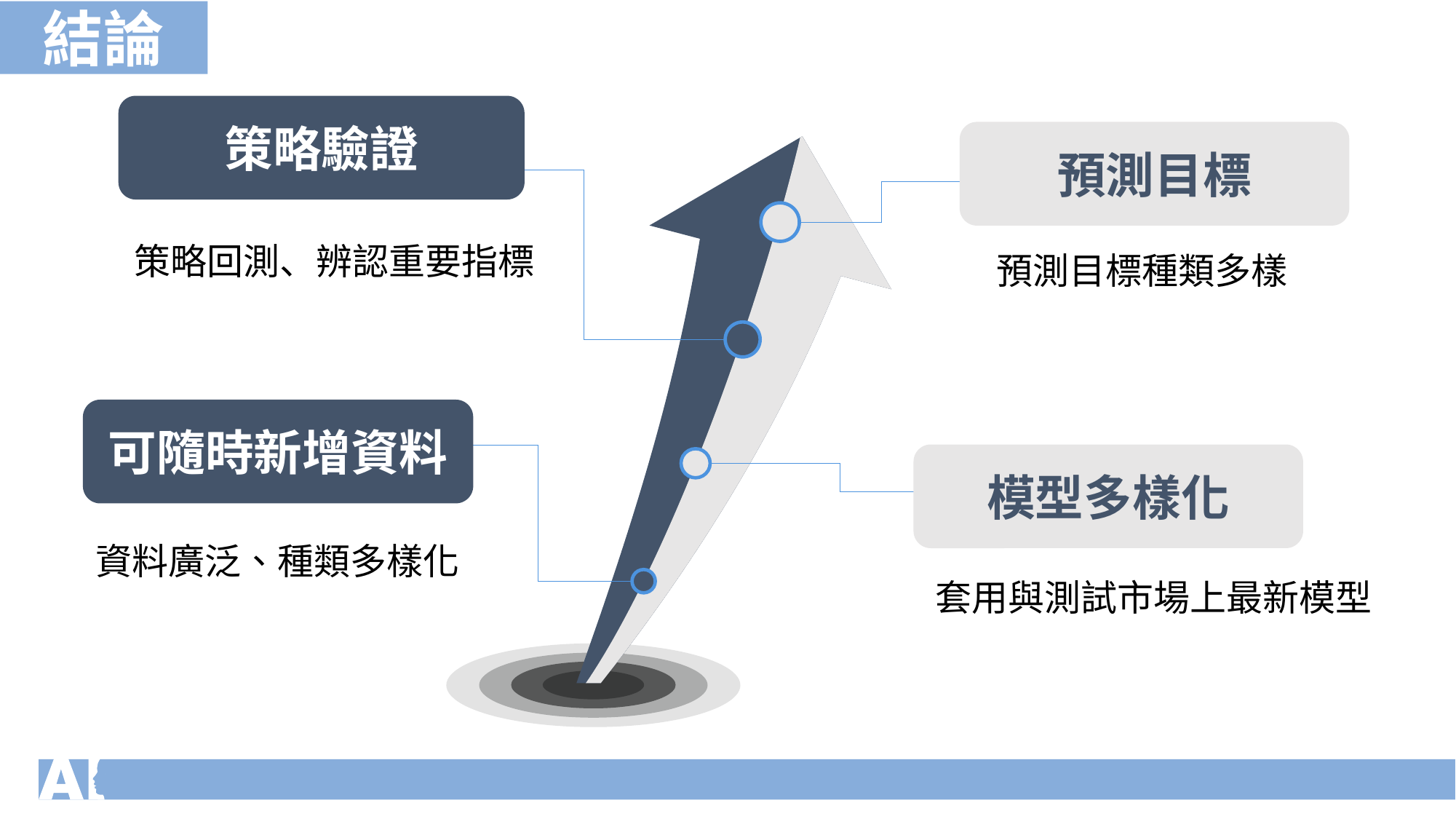

結論
策略驗證
策略回測、辨認重要指標
預測目標
預測目標種類多樣

可隨時新增資料
資料廣泛、種類多樣化
模型多樣化
套用與測試市場上最新模型